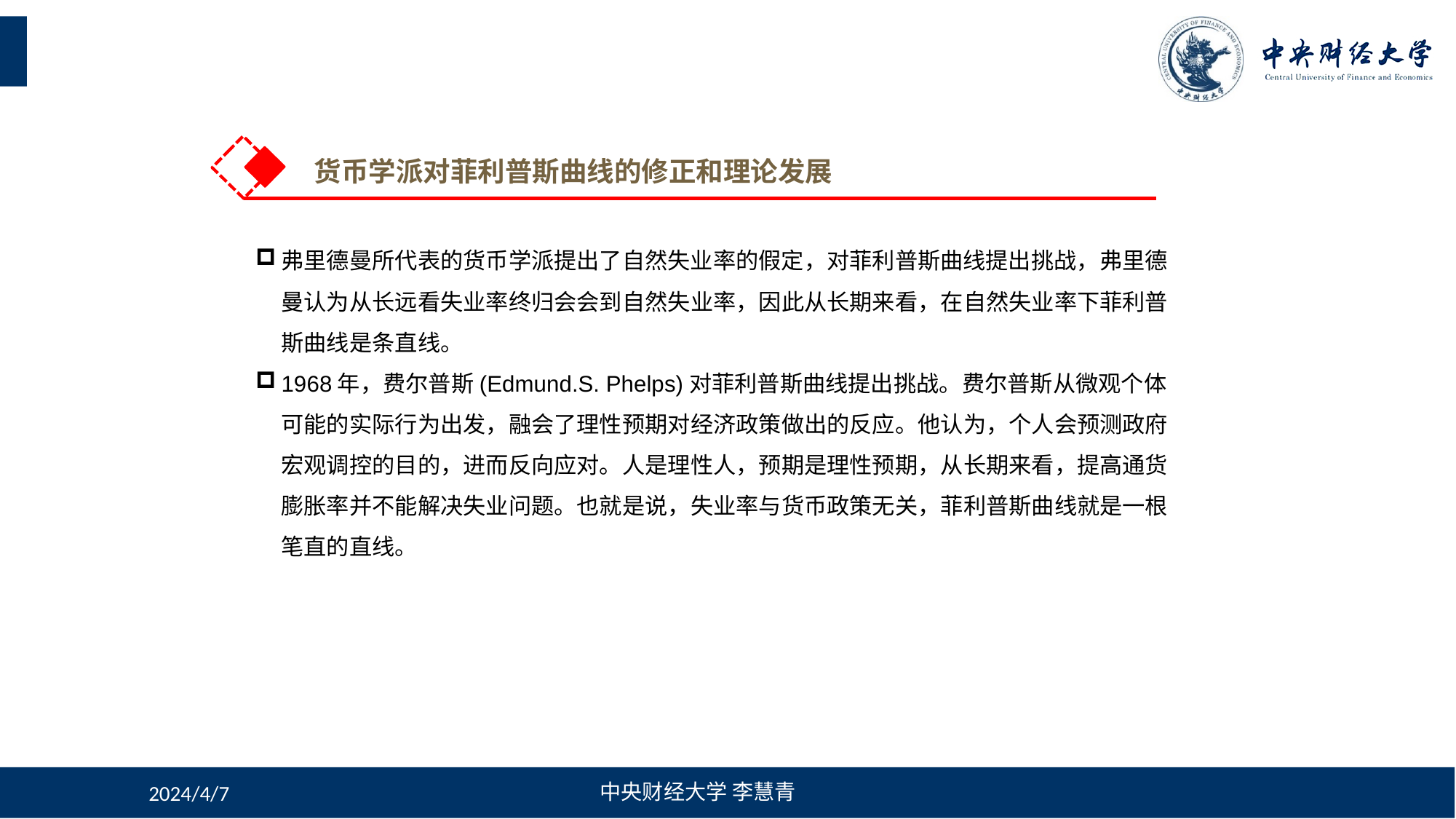

货币学派对菲利普斯曲线的修正和理论发展
弗里德曼所代表的货币学派提出了自然失业率的假定，对菲利普斯曲线提出挑战，弗里德曼认为从长远看失业率终归会会到自然失业率，因此从长期来看，在自然失业率下菲利普斯曲线是条直线。
1968年，费尔普斯(Edmund.S. Phelps)对菲利普斯曲线提出挑战。费尔普斯从微观个体可能的实际行为出发，融会了理性预期对经济政策做出的反应。他认为，个人会预测政府宏观调控的目的，进而反向应对。人是理性人，预期是理性预期，从长期来看，提高通货膨胀率并不能解决失业问题。也就是说，失业率与货币政策无关，菲利普斯曲线就是一根笔直的直线。